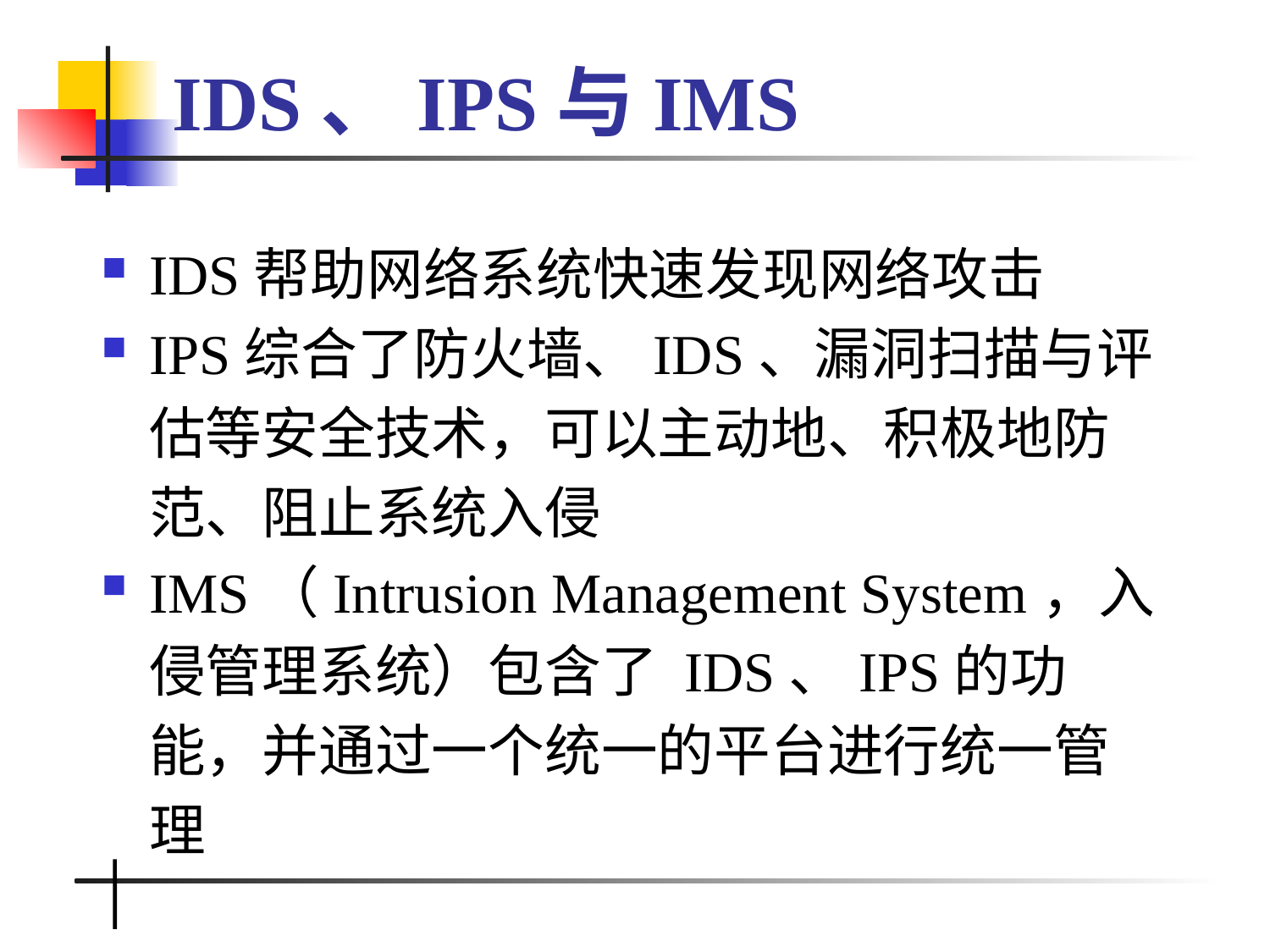

# IDS、IPS与IMS
IDS帮助网络系统快速发现网络攻击
IPS综合了防火墙、IDS、漏洞扫描与评估等安全技术，可以主动地、积极地防范、阻止系统入侵
IMS（Intrusion Management System，入侵管理系统）包含了 IDS、IPS的功能，并通过一个统一的平台进行统一管理